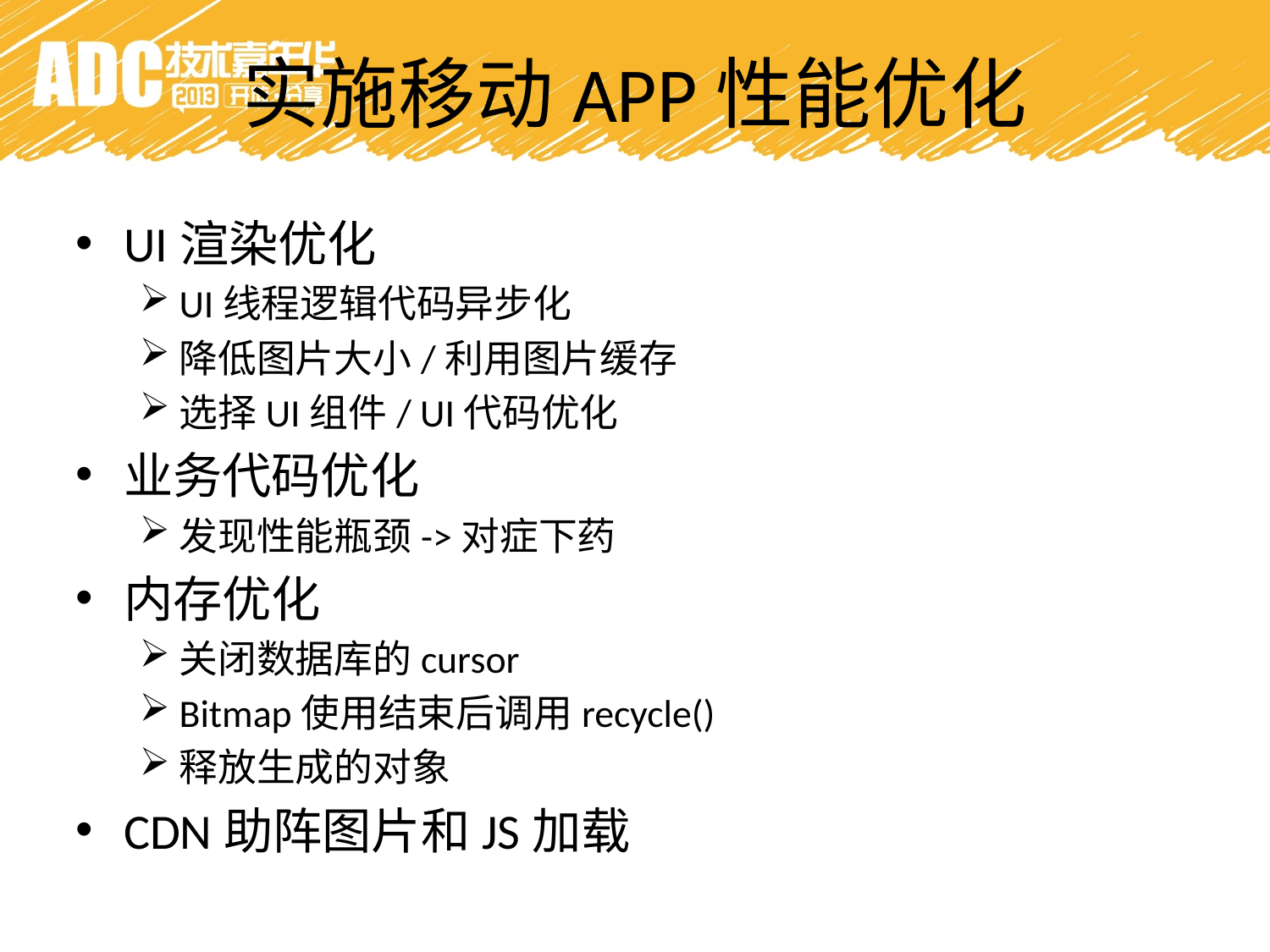

实施移动APP性能优化
UI渲染优化
UI线程逻辑代码异步化
降低图片大小/利用图片缓存
选择UI组件/ UI代码优化
业务代码优化
发现性能瓶颈->对症下药
内存优化
关闭数据库的cursor
Bitmap使用结束后调用recycle()
释放生成的对象
CDN助阵图片和JS加载